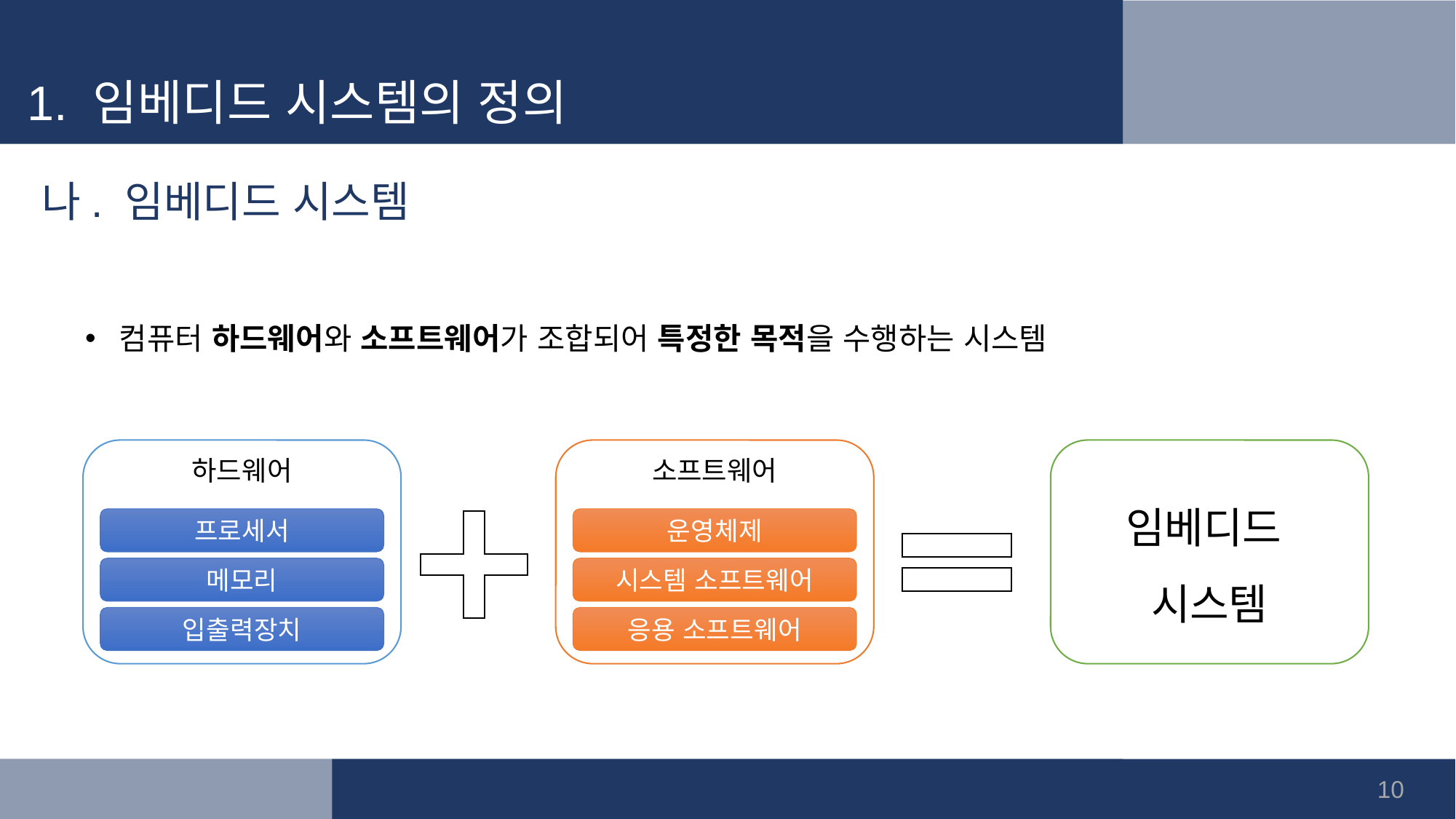

1. 임베디드 시스템의 정의
나. 임베디드 시스템
컴퓨터 하드웨어와 소프트웨어가 조합되어 특정한 목적을 수행하는 시스템
하드웨어

프로세서
메모리
입출력장치
소프트웨어

운영체제
시스템 소프트웨어
응용 소프트웨어
임베디드
시스템

10